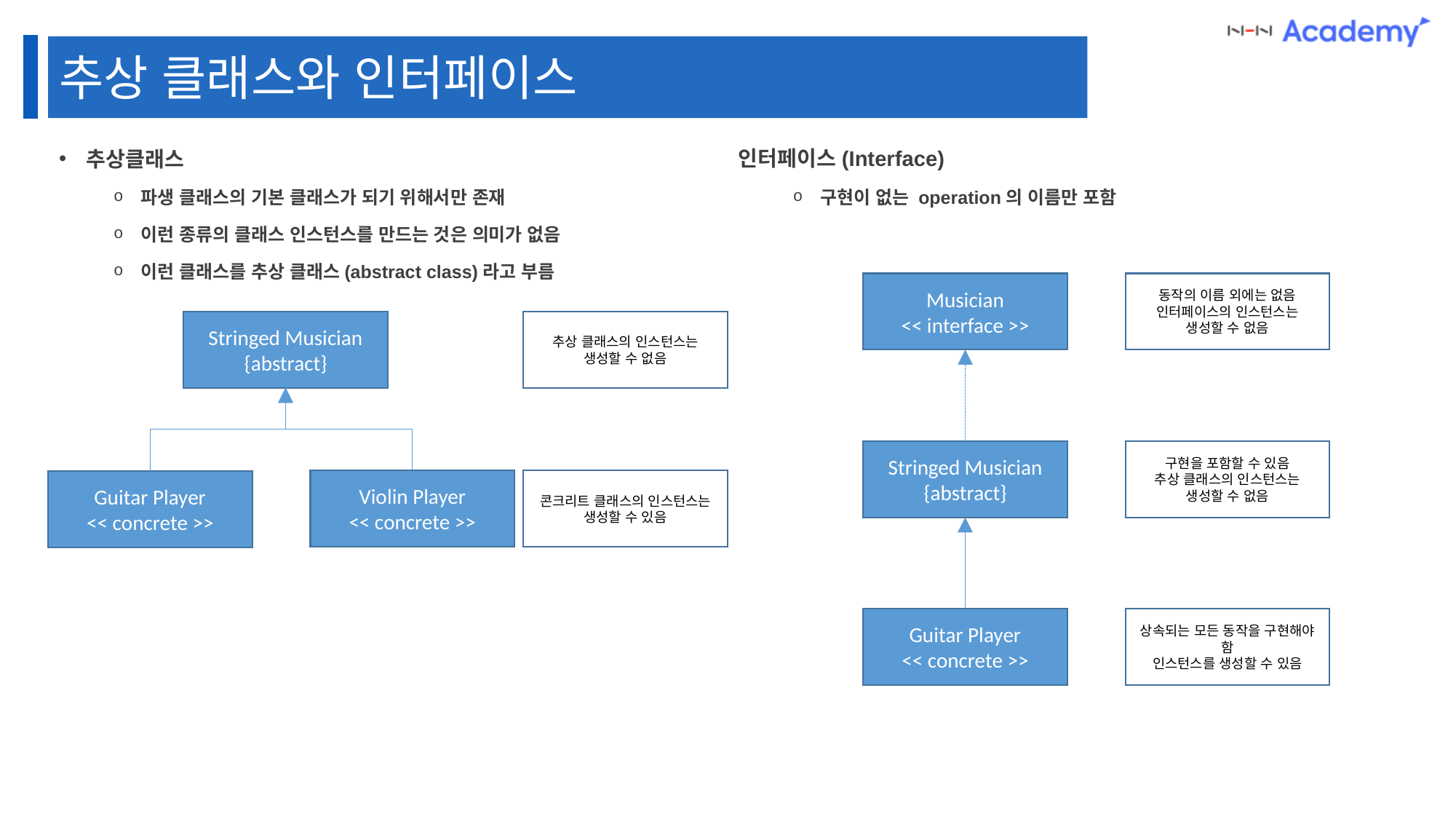

추상 클래스와 인터페이스
인터페이스(Interface)
구현이 없는 operation의 이름만 포함
추상클래스
파생 클래스의 기본 클래스가 되기 위해서만 존재
이런 종류의 클래스 인스턴스를 만드는 것은 의미가 없음
이런 클래스를 추상 클래스(abstract class)라고 부름

Musician
<< interface >>
동작의 이름 외에는 없음
인터페이스의 인스턴스는 생성할 수 없음
Stringed Musician
{abstract}
추상 클래스의 인스턴스는 생성할 수 없음
Stringed Musician
{abstract}
구현을 포함할 수 있음
추상 클래스의 인스턴스는 생성할 수 없음
Violin Player
<< concrete >>
콘크리트 클래스의 인스턴스는 생성할 수 있음
Guitar Player
<< concrete >>
Guitar Player
<< concrete >>
상속되는 모든 동작을 구현해야 함
인스턴스를 생성할 수 있음